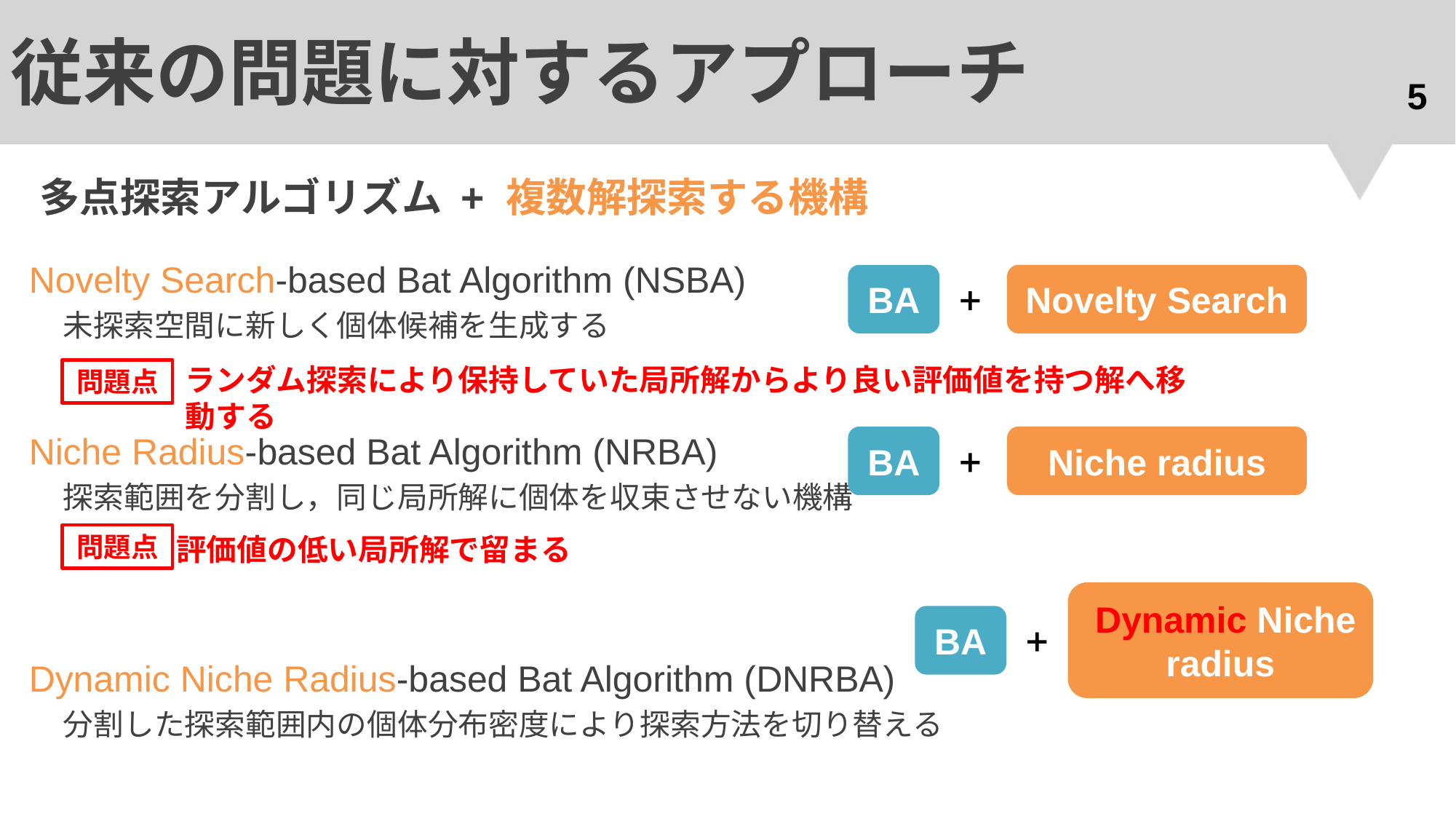

# 従来の問題に対するアプローチ
5
多点探索アルゴリズム + 複数解探索する機構
Novelty Search-based Bat Algorithm (NSBA)
    未探索空間に新しく個体候補を生成する

Niche Radius-based Bat Algorithm (NRBA)
    探索範囲を分割し，同じ局所解に個体を収束させない機構

Dynamic Niche Radius-based Bat Algorithm (DNRBA)
    分割した探索範囲内の個体分布密度により探索方法を切り替える
BA
Novelty Search

問題点
ランダム探索により保持していた局所解からより良い評価値を持つ解へ移動する
BA
Niche radius

問題点
評価値の低い局所解で留まる
 Dynamic Niche radius
BA